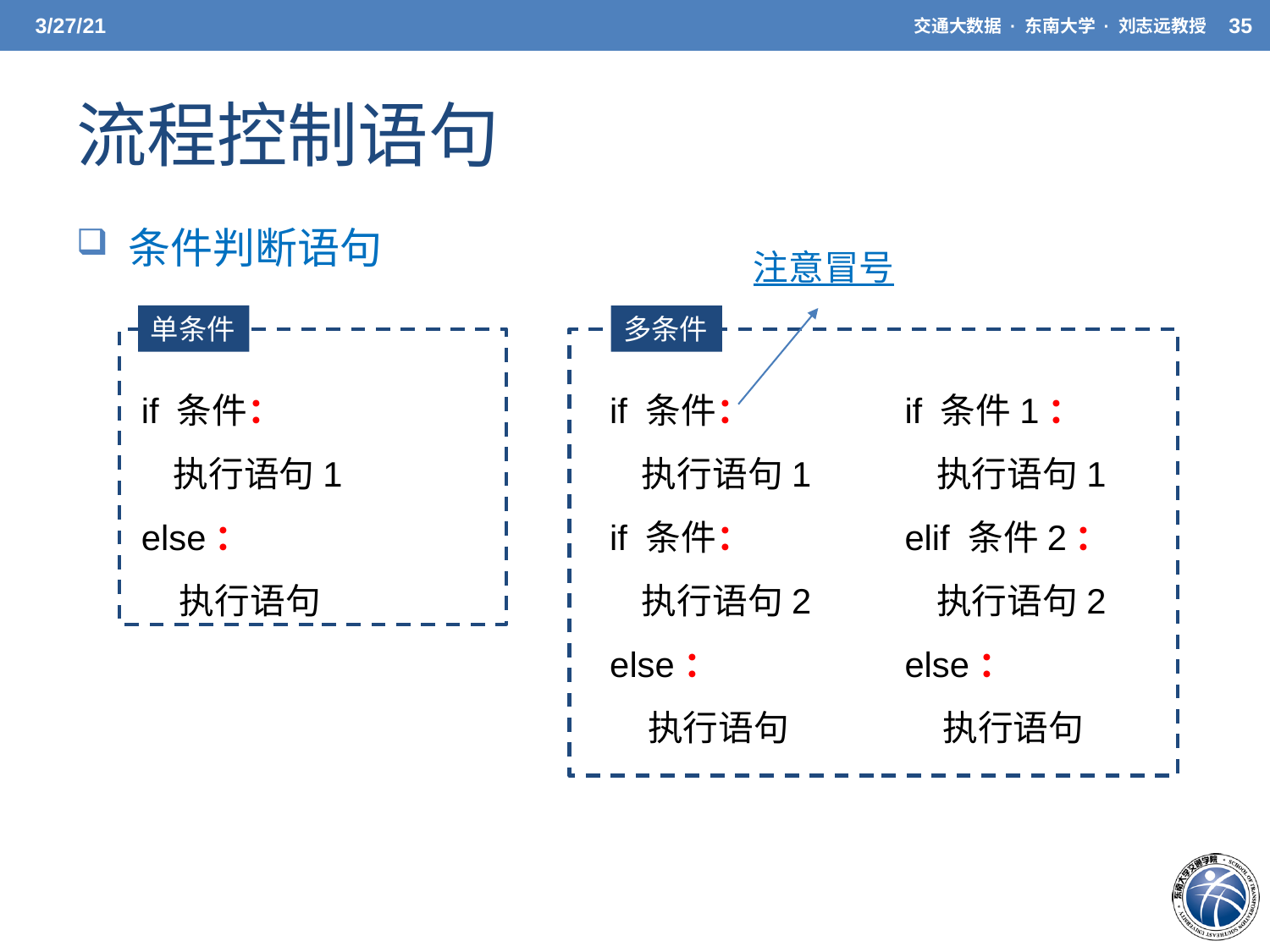

3/27/21
交通大数据 · 东南大学 · 刘志远教授
35
# 流程控制语句
 条件判断语句

注意冒号
单条件
多条件

if 条件：
   执行语句1
else：
执行语句
if 条件：
   执行语句1
if 条件：
   执行语句2
else：
执行语句
if 条件1：
   执行语句1
elif 条件2：
   执行语句2
else：
执行语句